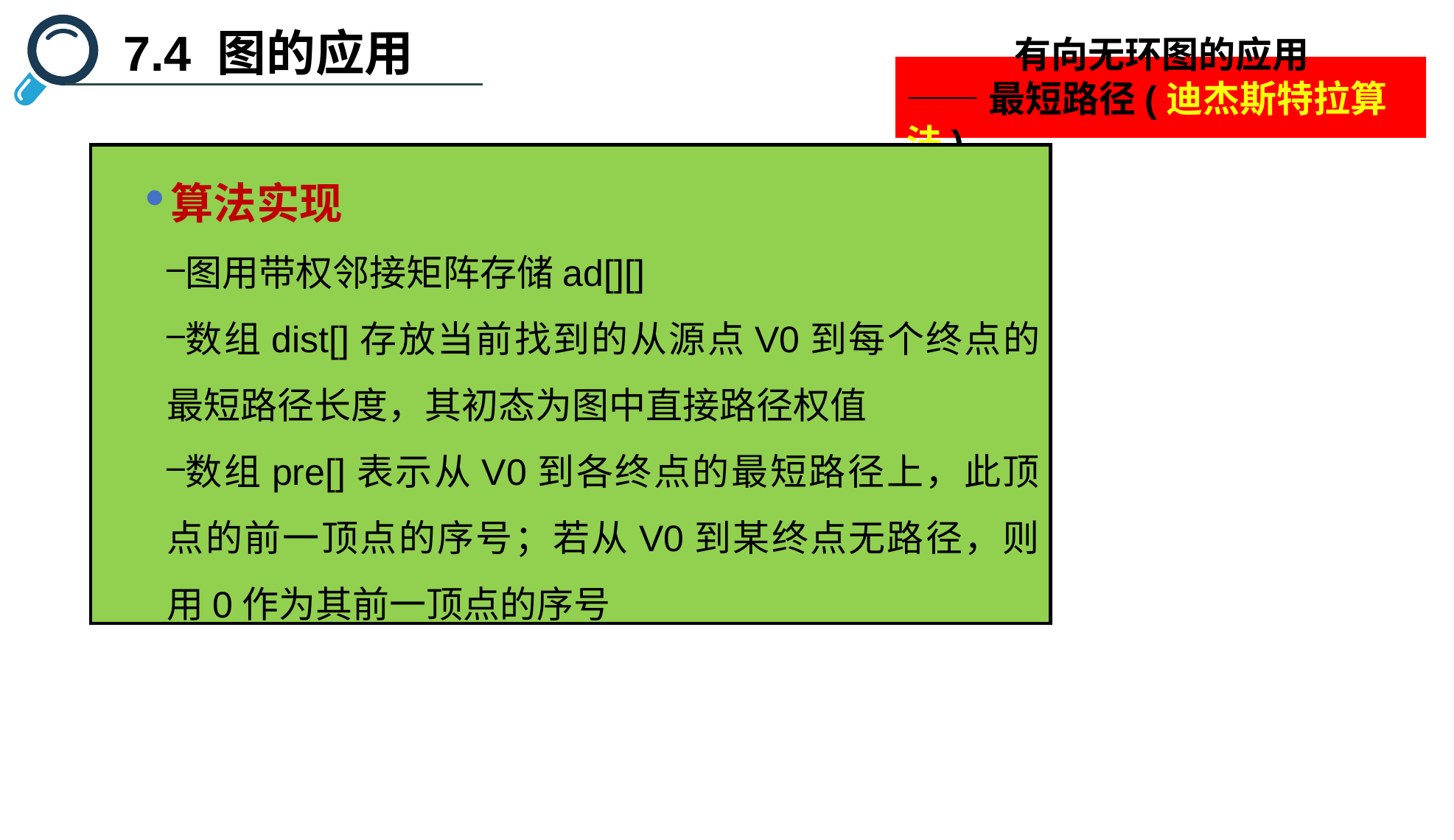

7.4 图的应用
            有向无环图的应用
——最短路径(迪杰斯特拉算法)
算法实现
图用带权邻接矩阵存储ad[][]
数组dist[]存放当前找到的从源点V0到每个终点的最短路径长度，其初态为图中直接路径权值
数组pre[]表示从V0到各终点的最短路径上，此顶点的前一顶点的序号；若从V0到某终点无路径，则用0作为其前一顶点的序号